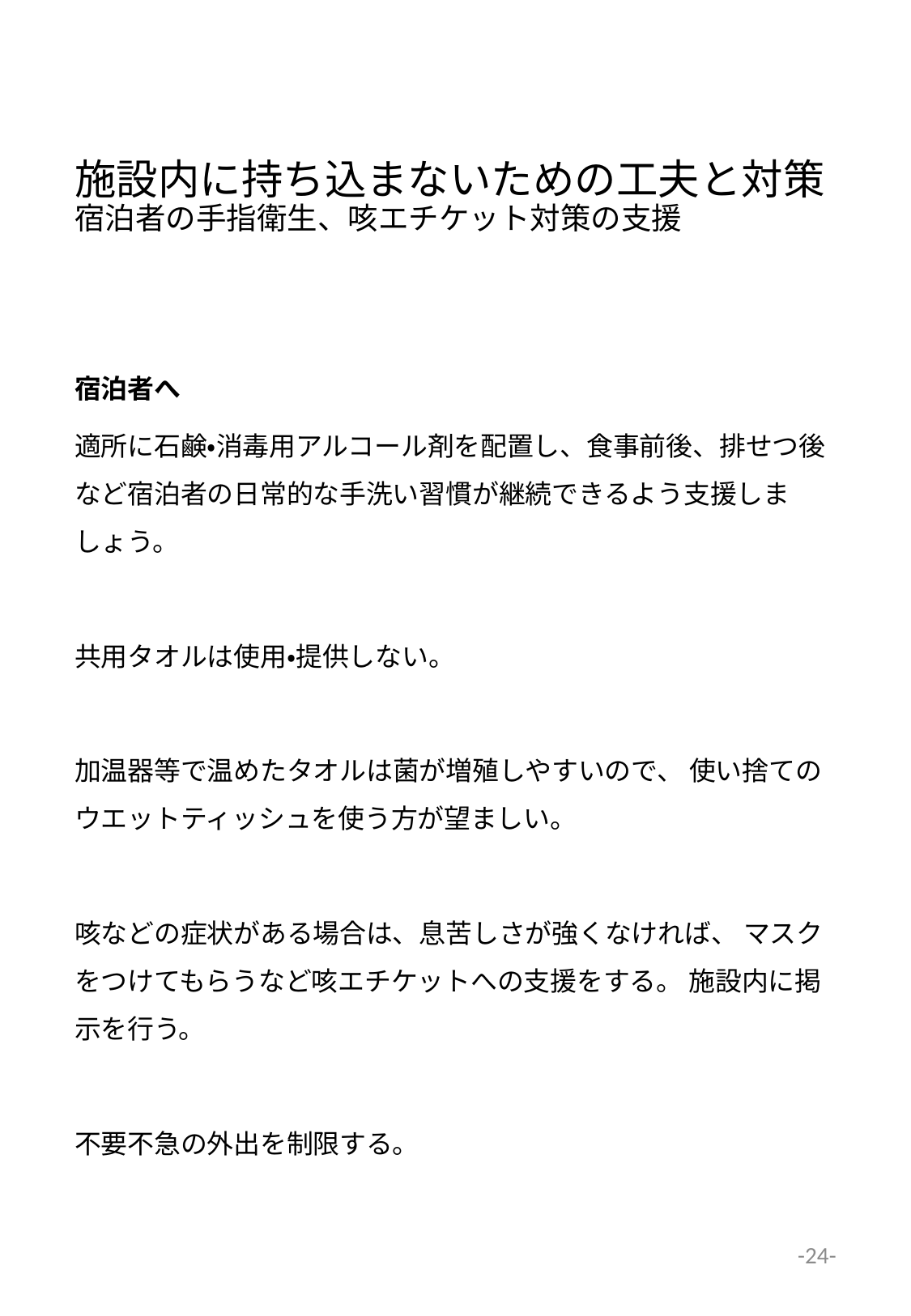

# 施設内に持ち込まないための工夫と対策 宿泊者の手指衛生、咳エチケット対策の支援
宿泊者へ
適所に石鹸・消毒用アルコール剤を配置し、食事前後、排せつ後など宿泊者の日常的な手洗い習慣が継続できるよう支援しましょう。

共用タオルは使用・提供しない。

加温器等で温めたタオルは菌が増殖しやすいので、 使い捨てのウエットティッシュを使う方が望ましい。

咳などの症状がある場合は、息苦しさが強くなければ、 マスクをつけてもらうなど咳エチケットへの支援をする。 施設内に掲示を行う。

不要不急の外出を制限する。
-24-